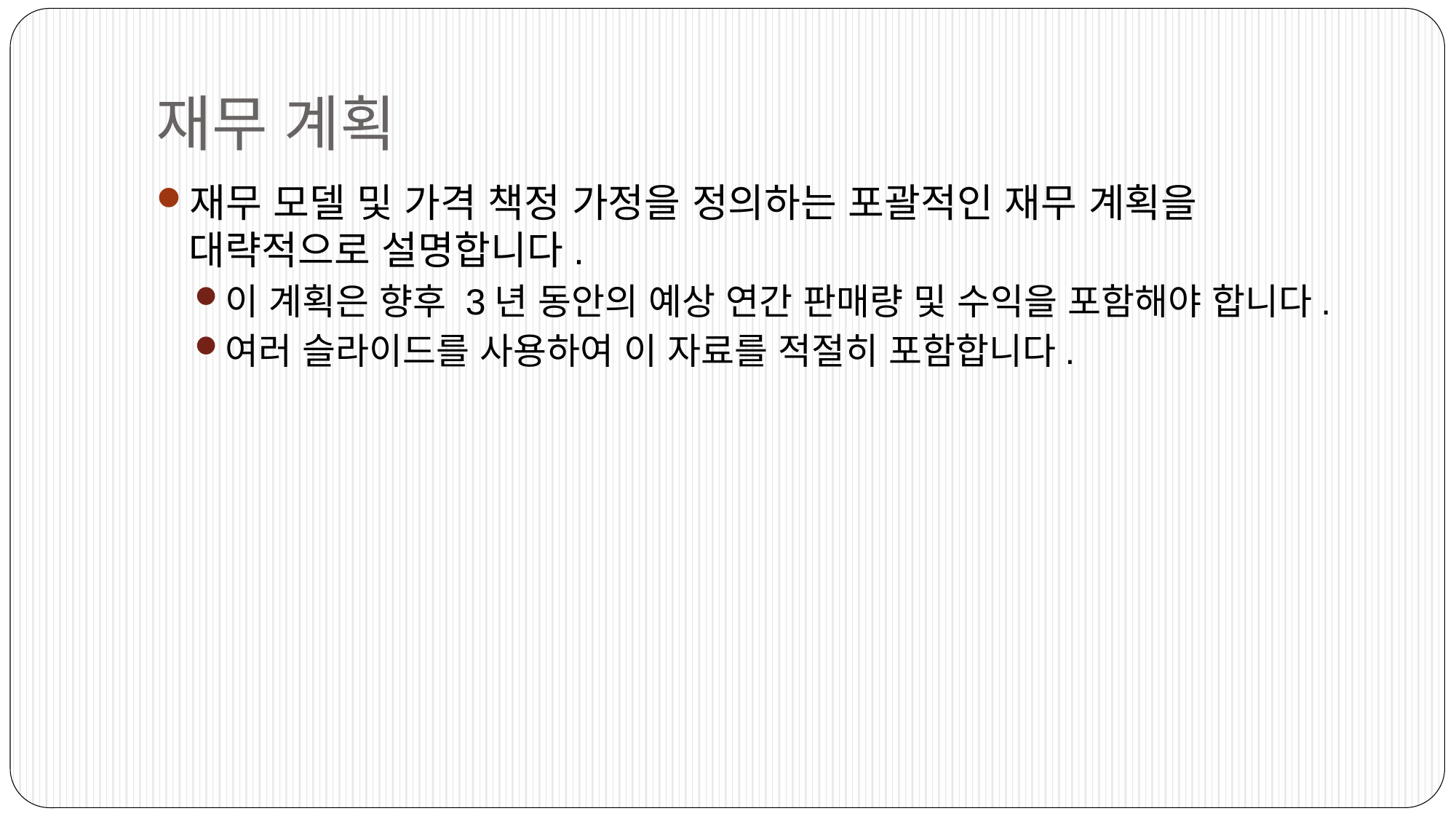

# 재무 계획
재무 모델 및 가격 책정 가정을 정의하는 포괄적인 재무 계획을 대략적으로 설명합니다.
이 계획은 향후 3년 동안의 예상 연간 판매량 및 수익을 포함해야 합니다.
여러 슬라이드를 사용하여 이 자료를 적절히 포함합니다.